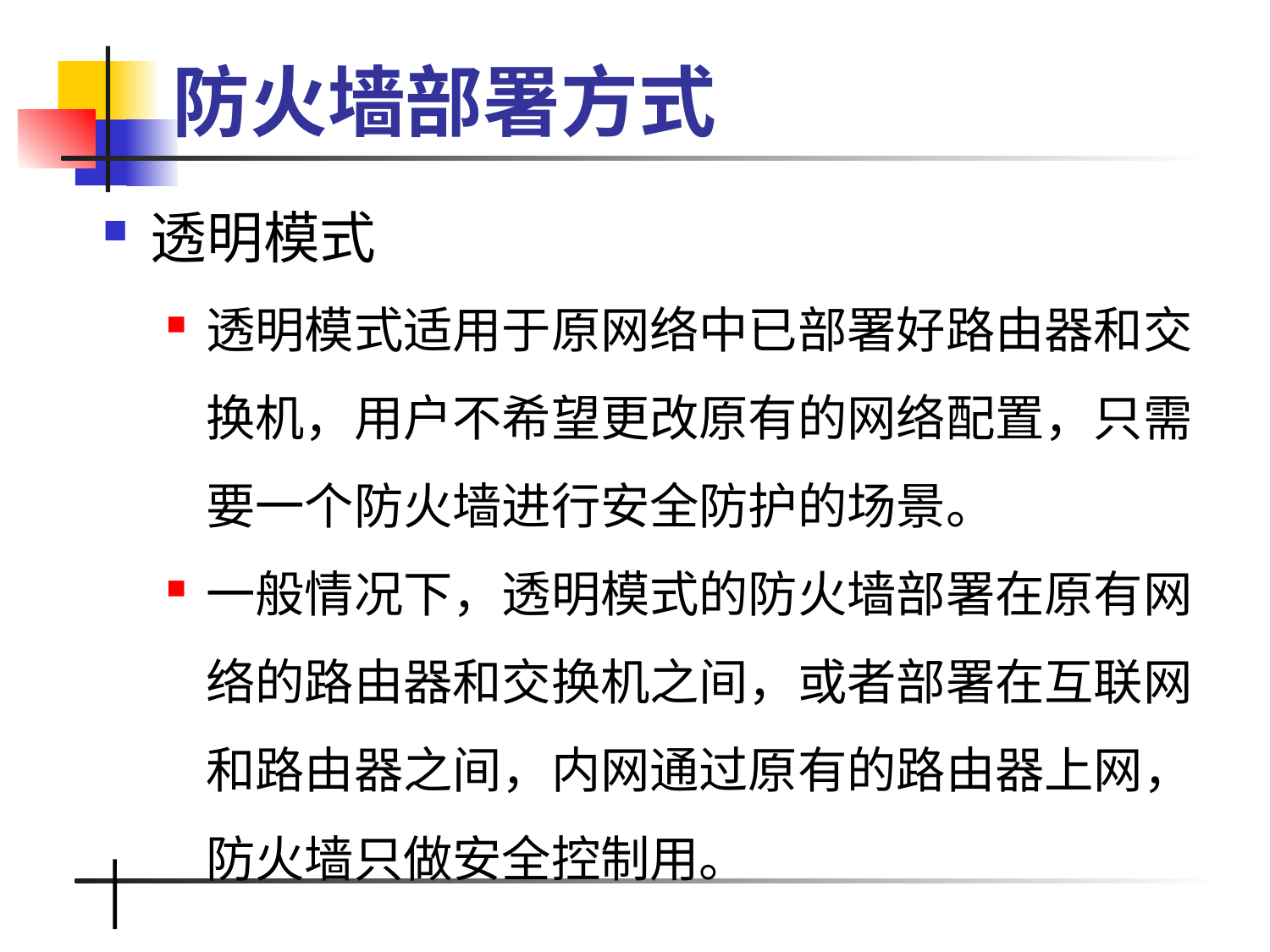

# 防火墙部署方式
透明模式
透明模式适用于原网络中已部署好路由器和交换机，用户不希望更改原有的网络配置，只需要一个防火墙进行安全防护的场景。
一般情况下，透明模式的防火墙部署在原有网络的路由器和交换机之间，或者部署在互联网和路由器之间，内网通过原有的路由器上网，防火墙只做安全控制用。